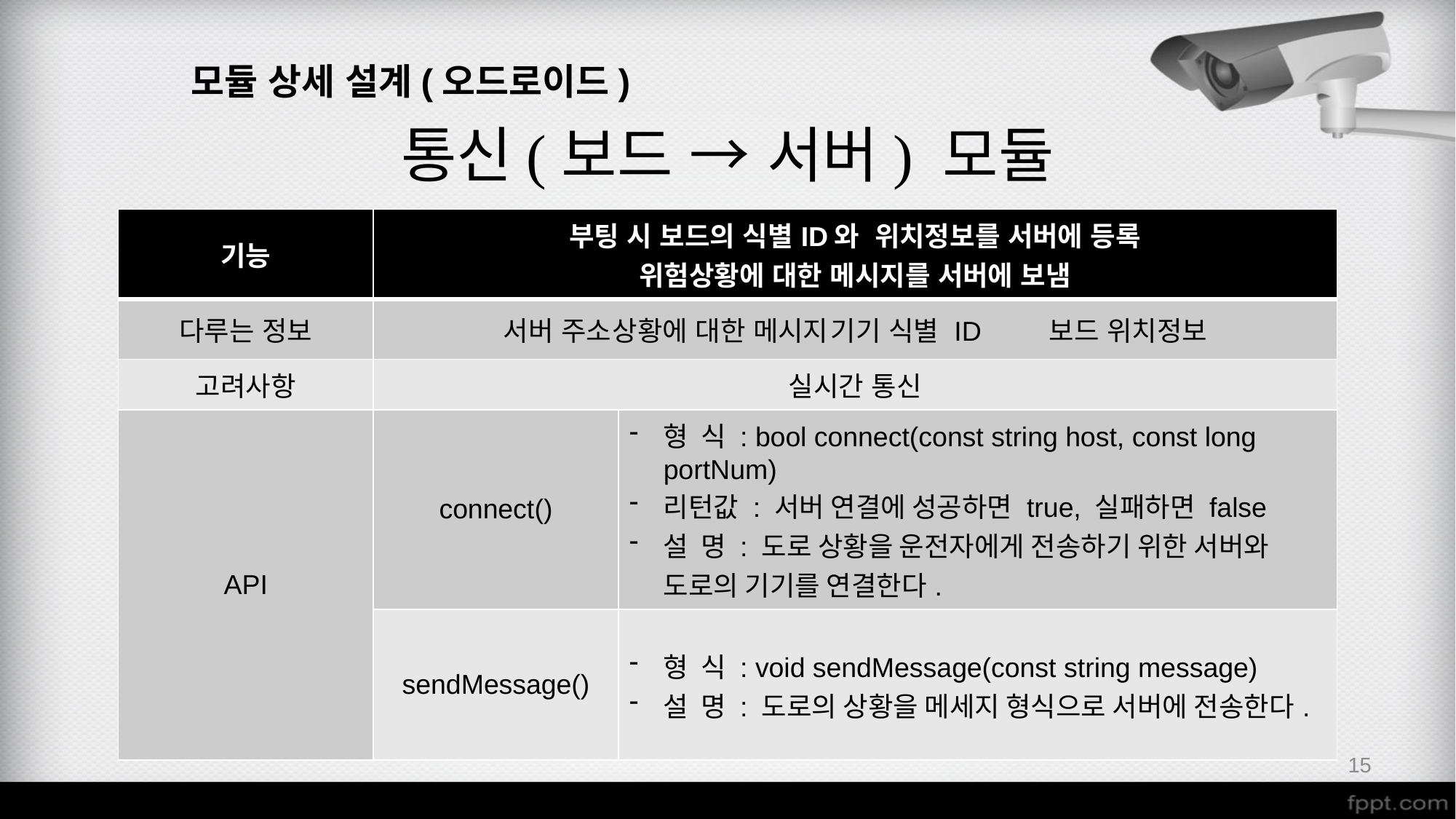

모듈 상세 설계(오드로이드)
통신(보드 → 서버) 모듈
| 기능 | 부팅 시 보드의 식별ID와 위치정보를 서버에 등록 위험상황에 대한 메시지를 서버에 보냄 |  |
| --- | --- | --- |
| 다루는 정보 | 서버 주소 상황에 대한 메시지 기기 식별 ID 보드 위치정보 |  |
| 고려사항 | 실시간 통신 |  |
| API | connect() | 형 식 : bool connect(const string host, const long portNum) 리턴값 : 서버 연결에 성공하면 true, 실패하면 false 설 명 : 도로 상황을 운전자에게 전송하기 위한 서버와 도로의 기기를 연결한다. |
|  | sendMessage() | 형 식 : void sendMessage(const string message) 설 명 : 도로의 상황을 메세지 형식으로 서버에 전송한다. |
15